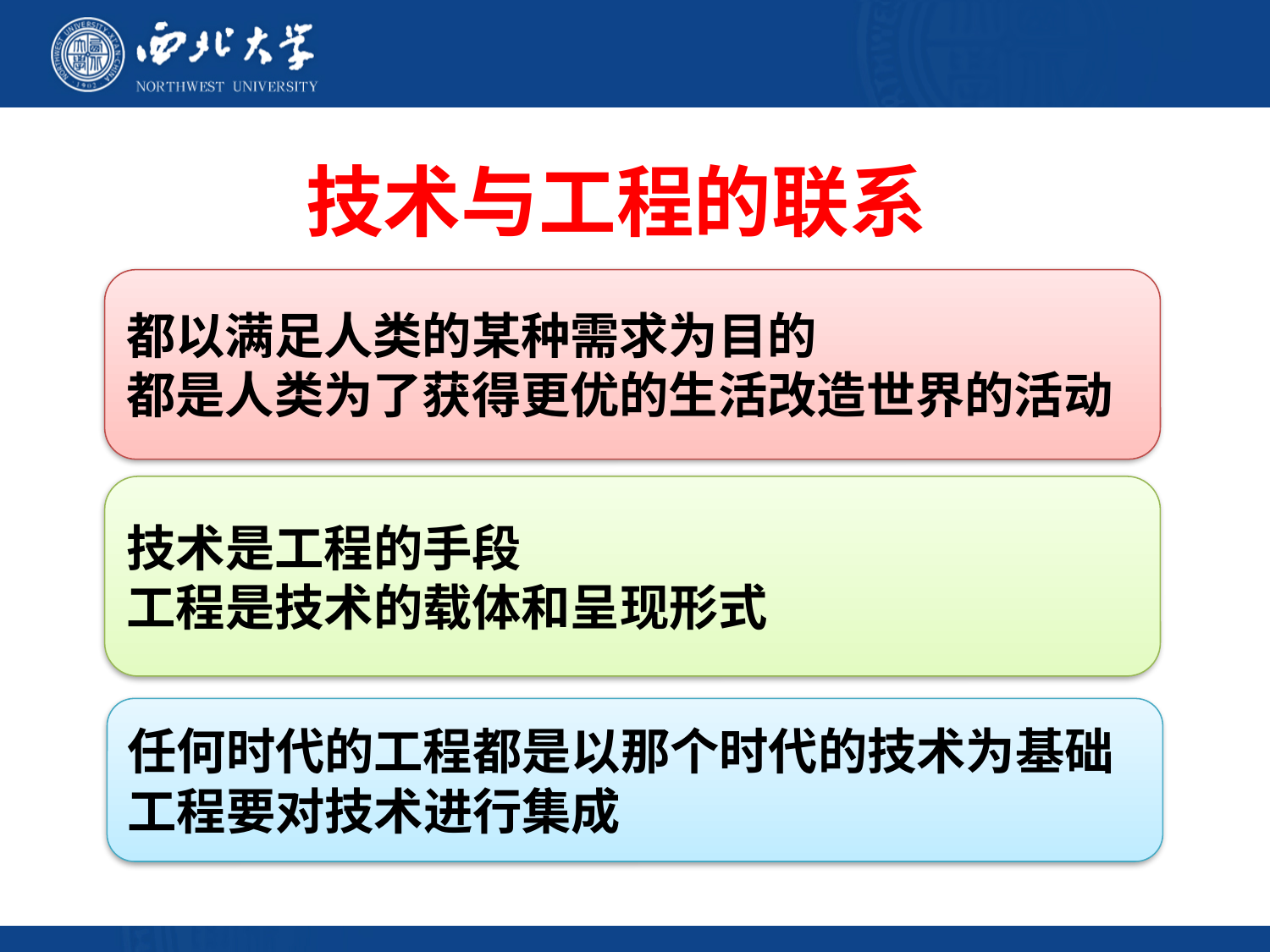

# 技术与工程的联系
都以满足人类的某种需求为目的
都是人类为了获得更优的生活改造世界的活动
技术是工程的手段
工程是技术的载体和呈现形式
任何时代的工程都是以那个时代的技术为基础工程要对技术进行集成